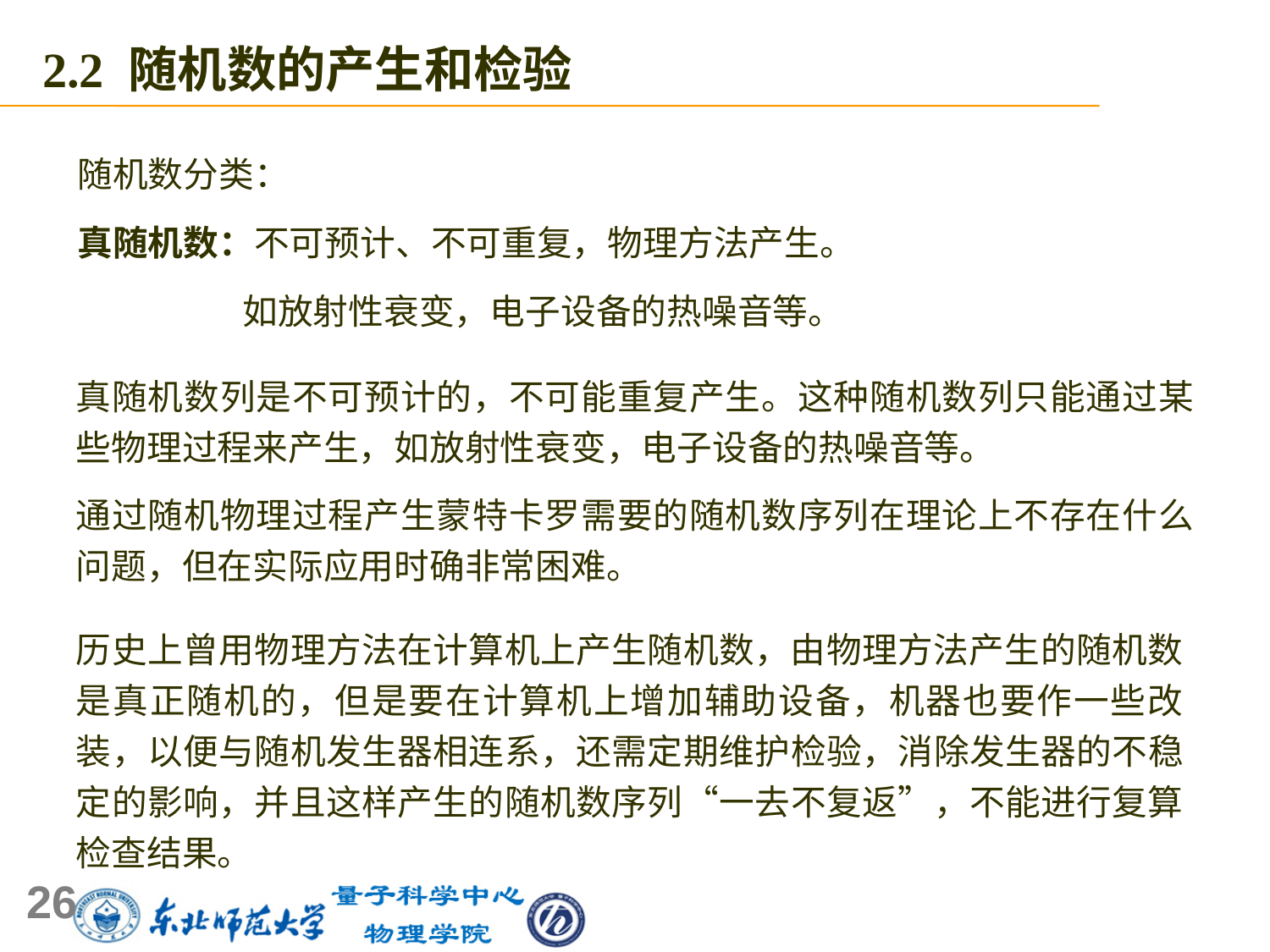

2.2 随机数的产生和检验

随机数分类：
真随机数：不可预计、不可重复，物理方法产生。
                    如放射性衰变，电子设备的热噪音等。
真随机数列是不可预计的，不可能重复产生。这种随机数列只能通过某些物理过程来产生，如放射性衰变，电子设备的热噪音等。
通过随机物理过程产生蒙特卡罗需要的随机数序列在理论上不存在什么问题，但在实际应用时确非常困难。
历史上曾用物理方法在计算机上产生随机数，由物理方法产生的随机数是真正随机的，但是要在计算机上增加辅助设备，机器也要作一些改装，以便与随机发生器相连系，还需定期维护检验，消除发生器的不稳定的影响，并且这样产生的随机数序列“一去不复返”，不能进行复算检查结果。
26